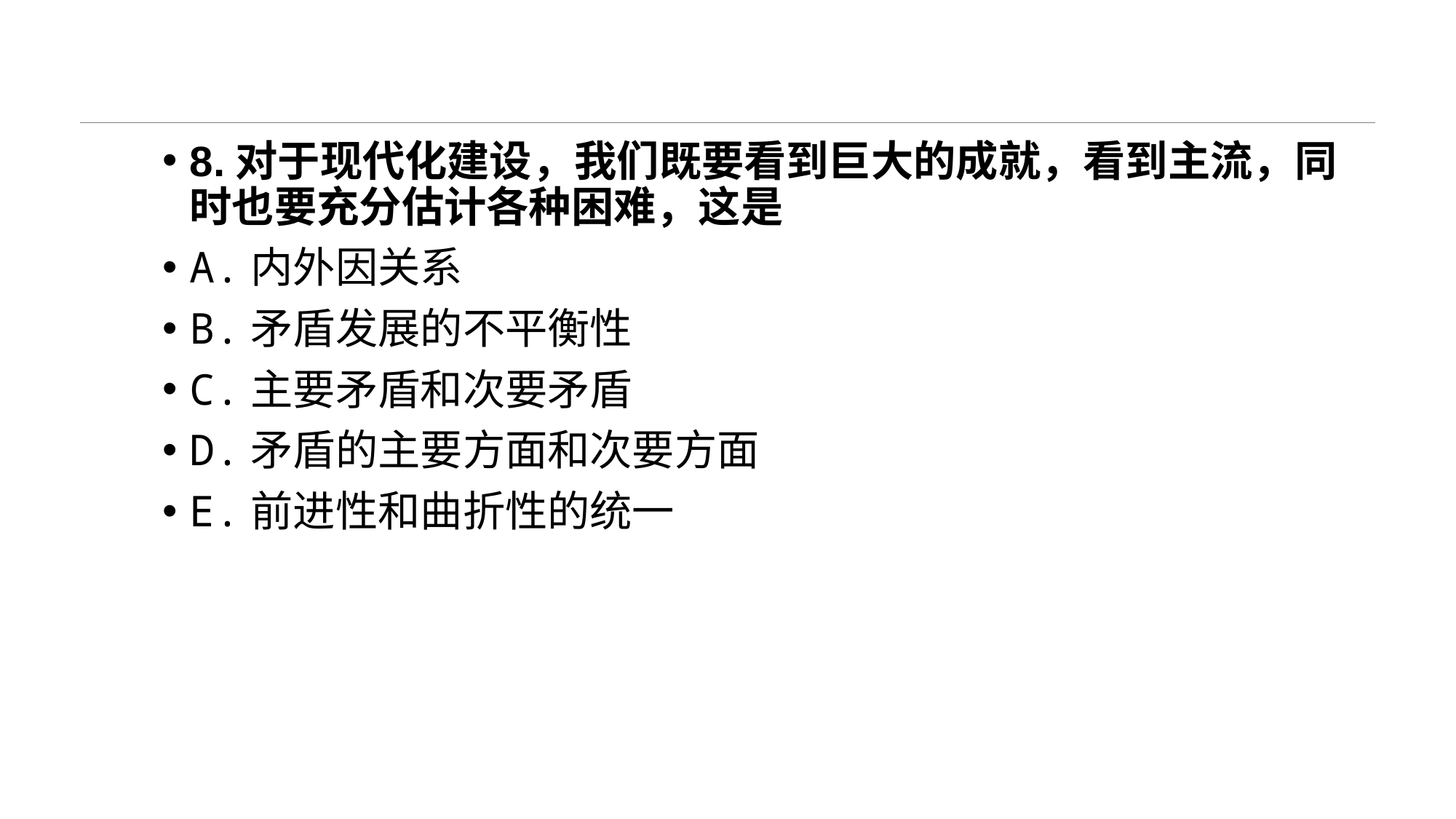

#
8.对于现代化建设，我们既要看到巨大的成就，看到主流，同时也要充分估计各种困难，这是
A.内外因关系
B.矛盾发展的不平衡性
C.主要矛盾和次要矛盾
D.矛盾的主要方面和次要方面
E.前进性和曲折性的统一